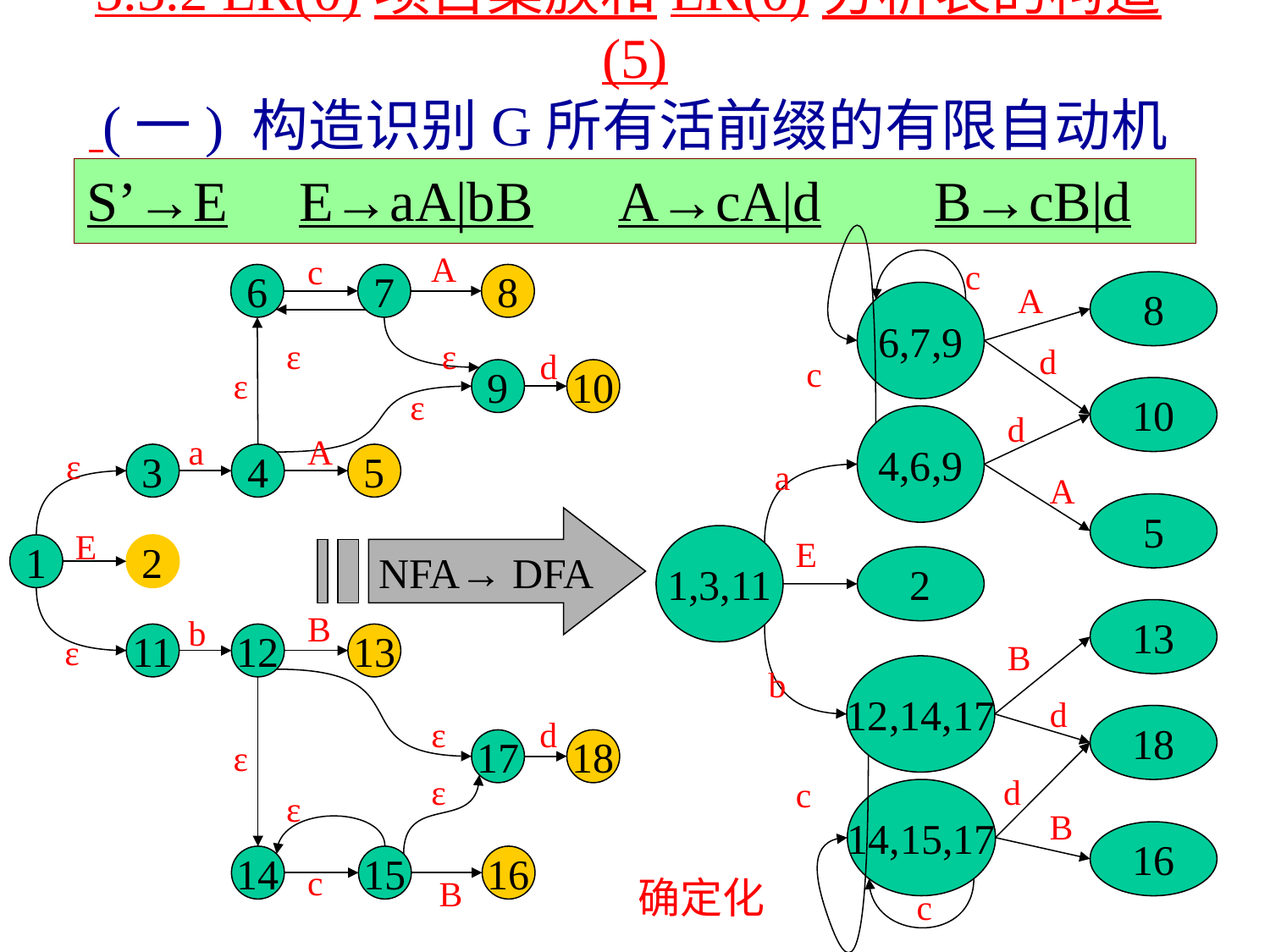

# 5.3.2 LR(0)项目集族和LR(0)分析表的构造(5) (一) 构造识别G所有活前缀的有限自动机(4)
S’→E     E→aA|bB      A→cA|d        B→cB|d
A
c
c
6
7
8
A
8
6,7,9
ε
ε
d
d
c
ε
9
10
10
ε
d
4,6,9
a
A
ε
3
4
5
a
A

5
NFA→ DFA
E
1,3,11
E
1
2
2
13
B
b
ε
11
12
13
B
12,14,17
b
d
18
ε
d
ε
17
18
ε
d
c
14,15,17
ε
B
16
14
15
16
c
B
确定化
c